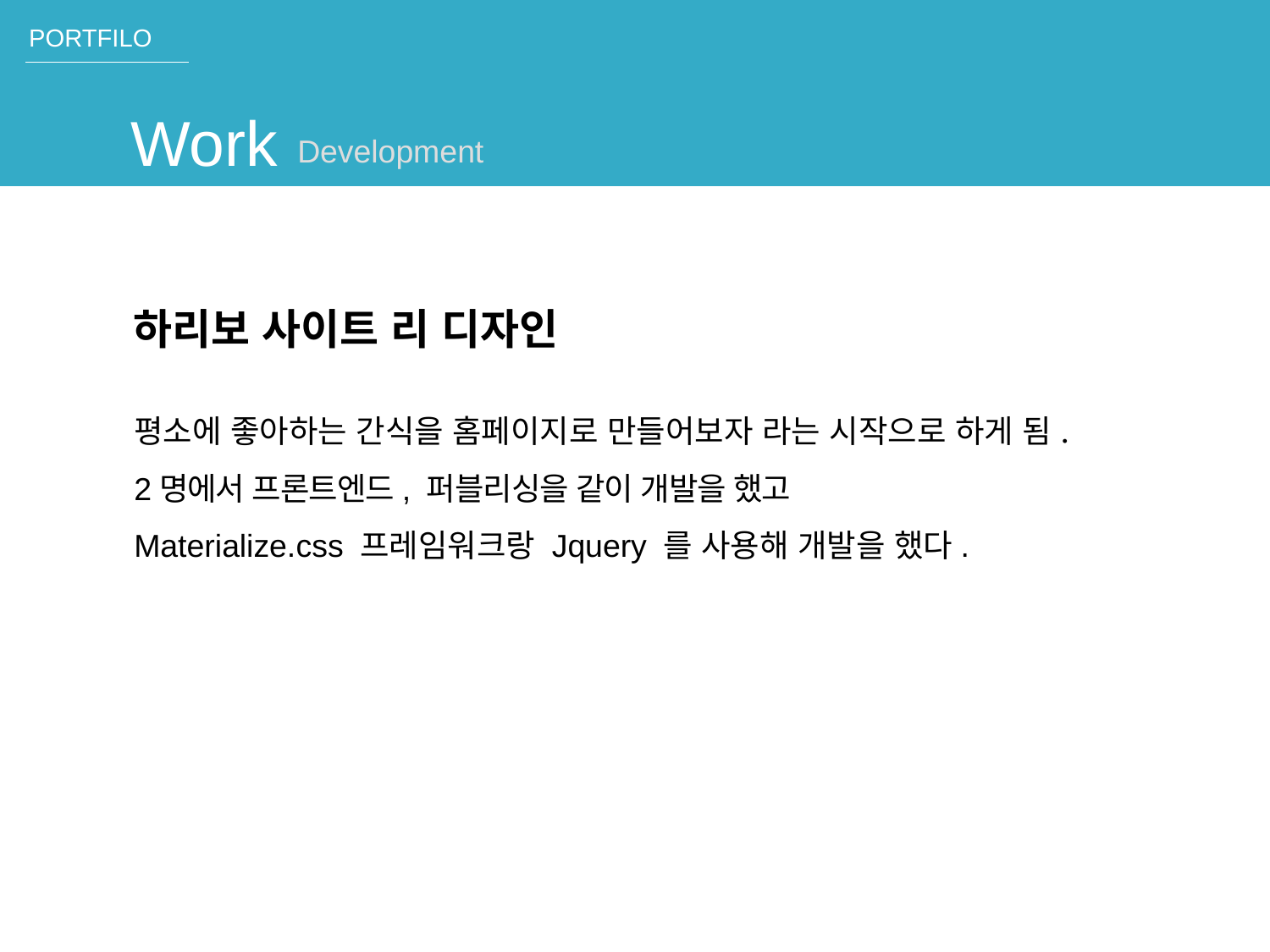

Development
하리보 사이트 리 디자인
평소에 좋아하는 간식을 홈페이지로 만들어보자 라는 시작으로 하게 됨.
2명에서 프론트엔드, 퍼블리싱을 같이 개발을 했고
Materialize.css 프레임워크랑 Jquery 를 사용해 개발을 했다.